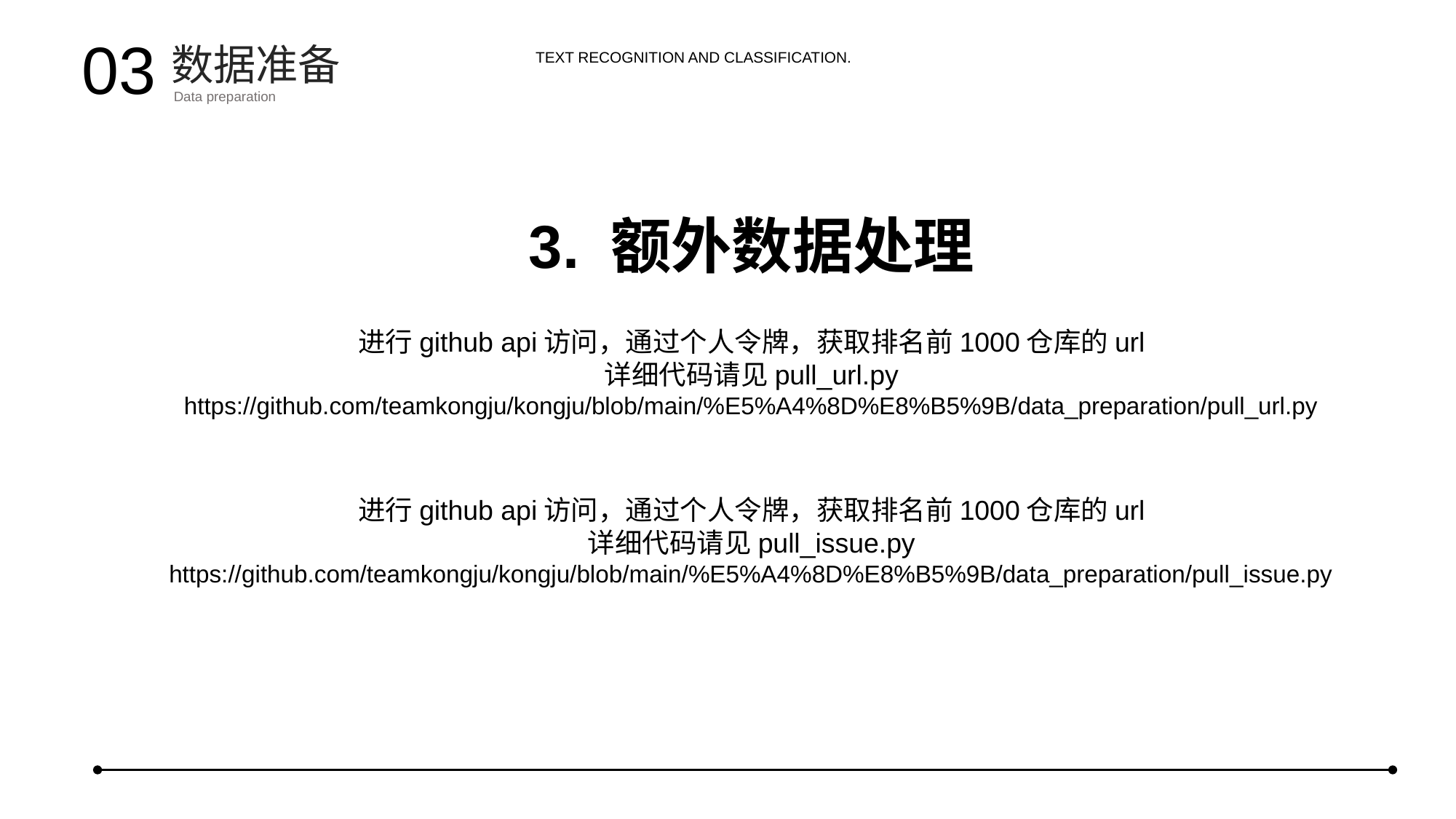

03
数据准备
Data preparation
Text recognition and classification.
3. 额外数据处理
进行github api访问，通过个人令牌，获取排名前1000仓库的url
详细代码请见pull_url.py
https://github.com/teamkongju/kongju/blob/main/%E5%A4%8D%E8%B5%9B/data_preparation/pull_url.py

进行github api访问，通过个人令牌，获取排名前1000仓库的url
详细代码请见pull_issue.py
https://github.com/teamkongju/kongju/blob/main/%E5%A4%8D%E8%B5%9B/data_preparation/pull_issue.py